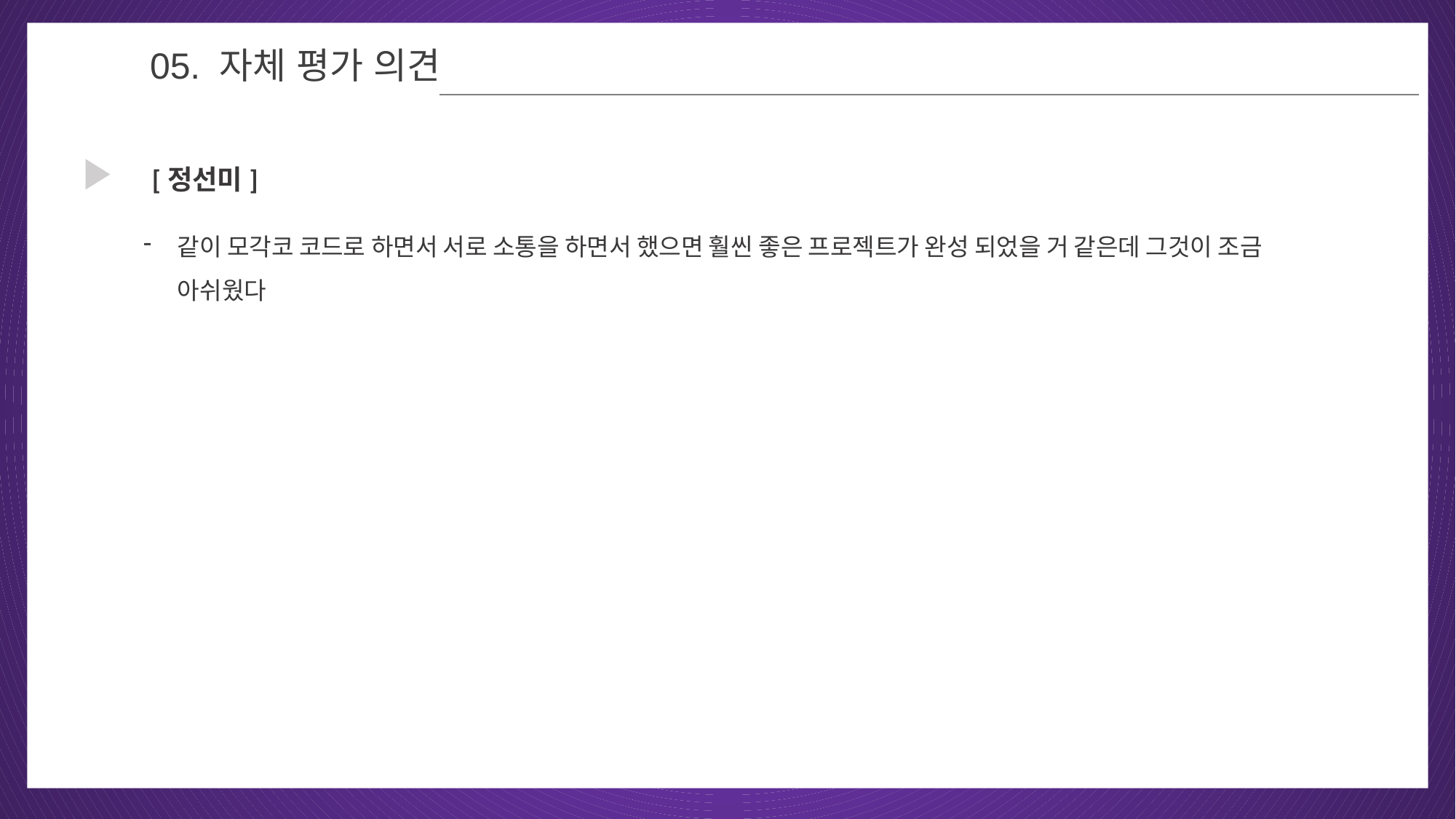

05
05. 자체 평가 의견
▶
[정선미]
같이 모각코 코드로 하면서 서로 소통을 하면서 했으면 훨씬 좋은 프로젝트가 완성 되었을 거 같은데 그것이 조금 아쉬웠다